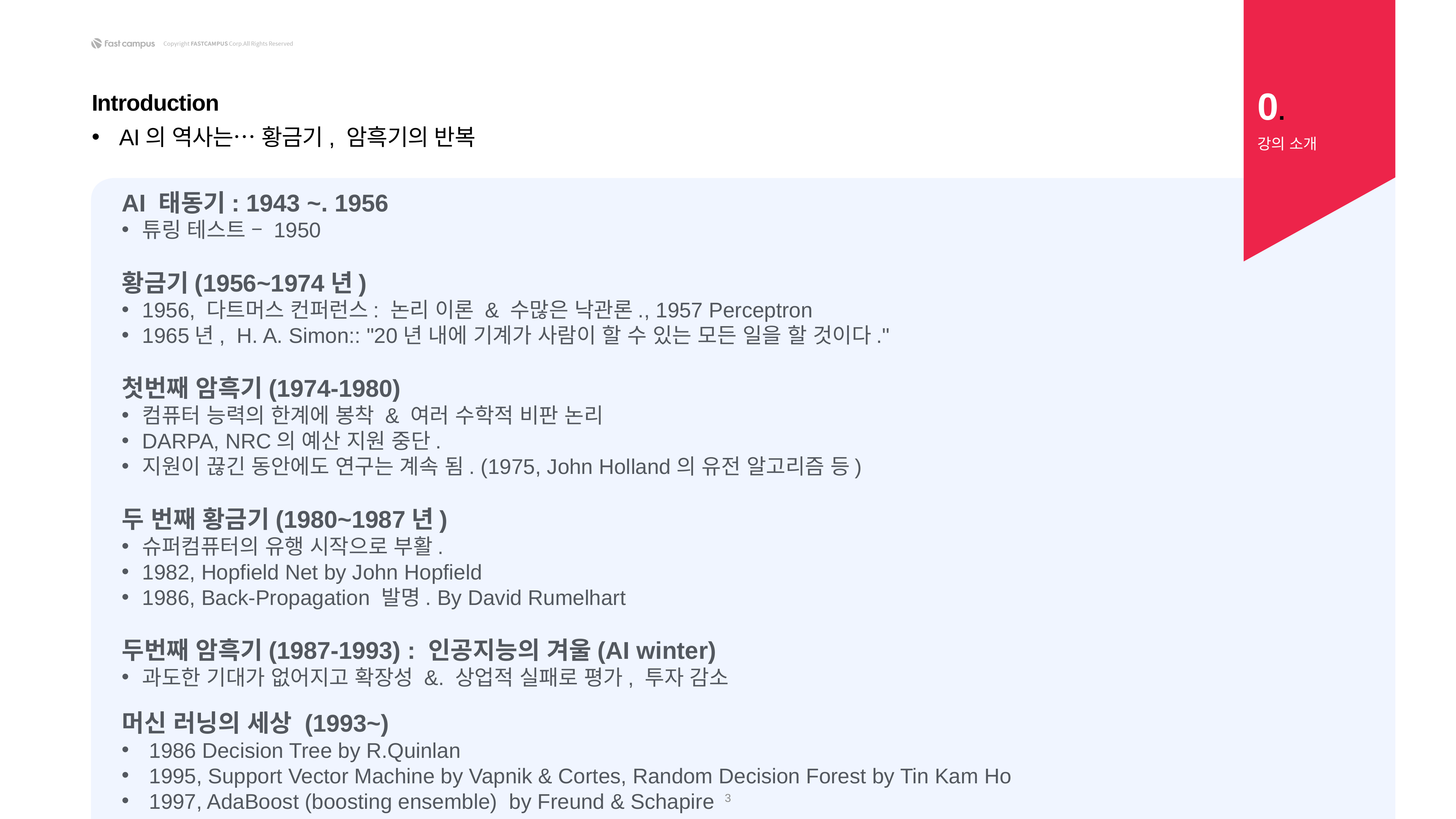

0.
Introduction
AI의 역사는… 황금기, 암흑기의 반복
강의 소개
AI 태동기: 1943 ~. 1956
튜링 테스트 – 1950

황금기(1956~1974년)
1956, 다트머스 컨퍼런스: 논리 이론 & 수많은 낙관론., 1957 Perceptron
1965년,  H. A. Simon:: "20년 내에 기계가 사람이 할 수 있는 모든 일을 할 것이다."
첫번째 암흑기(1974-1980)
컴퓨터 능력의 한계에 봉착 & 여러 수학적 비판 논리
DARPA, NRC의 예산 지원 중단.
지원이 끊긴 동안에도 연구는 계속 됨. (1975, John Holland의 유전 알고리즘 등)
두 번째 황금기(1980~1987년)
슈퍼컴퓨터의 유행 시작으로 부활.
1982, Hopfield Net by John Hopfield
1986, Back-Propagation 발명. By David Rumelhart
두번째 암흑기(1987-1993) : 인공지능의 겨울(AI winter)
과도한 기대가 없어지고 확장성 &. 상업적 실패로 평가, 투자 감소

머신 러닝의 세상 (1993~)
1986 Decision Tree by R.Quinlan
1995, Support Vector Machine by Vapnik & Cortes, Random Decision Forest by Tin Kam Ho
1997, AdaBoost (boosting ensemble)  by Freund & Schapire
3